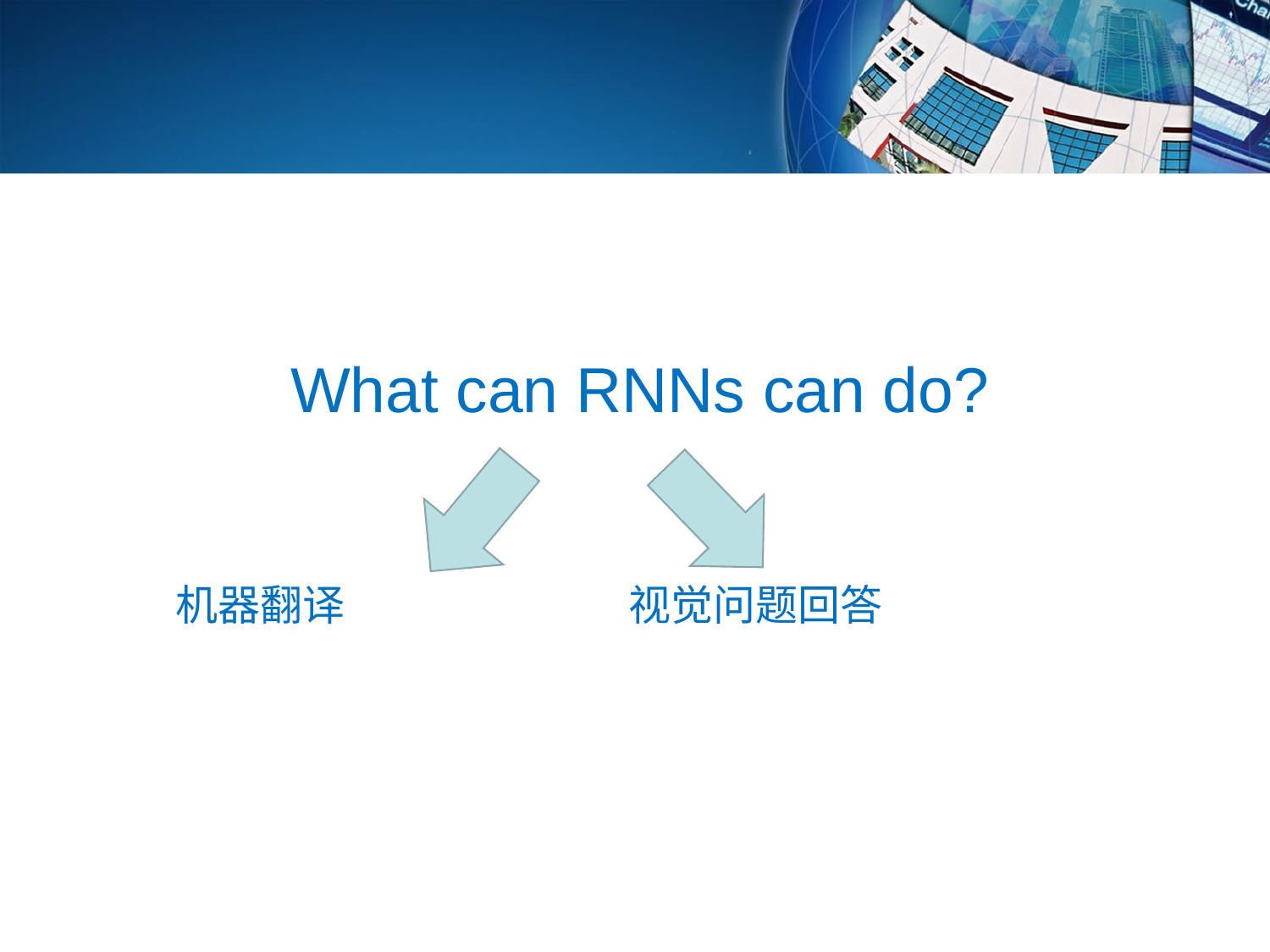

What can RNNs can do?

视觉问题回答
机器翻译